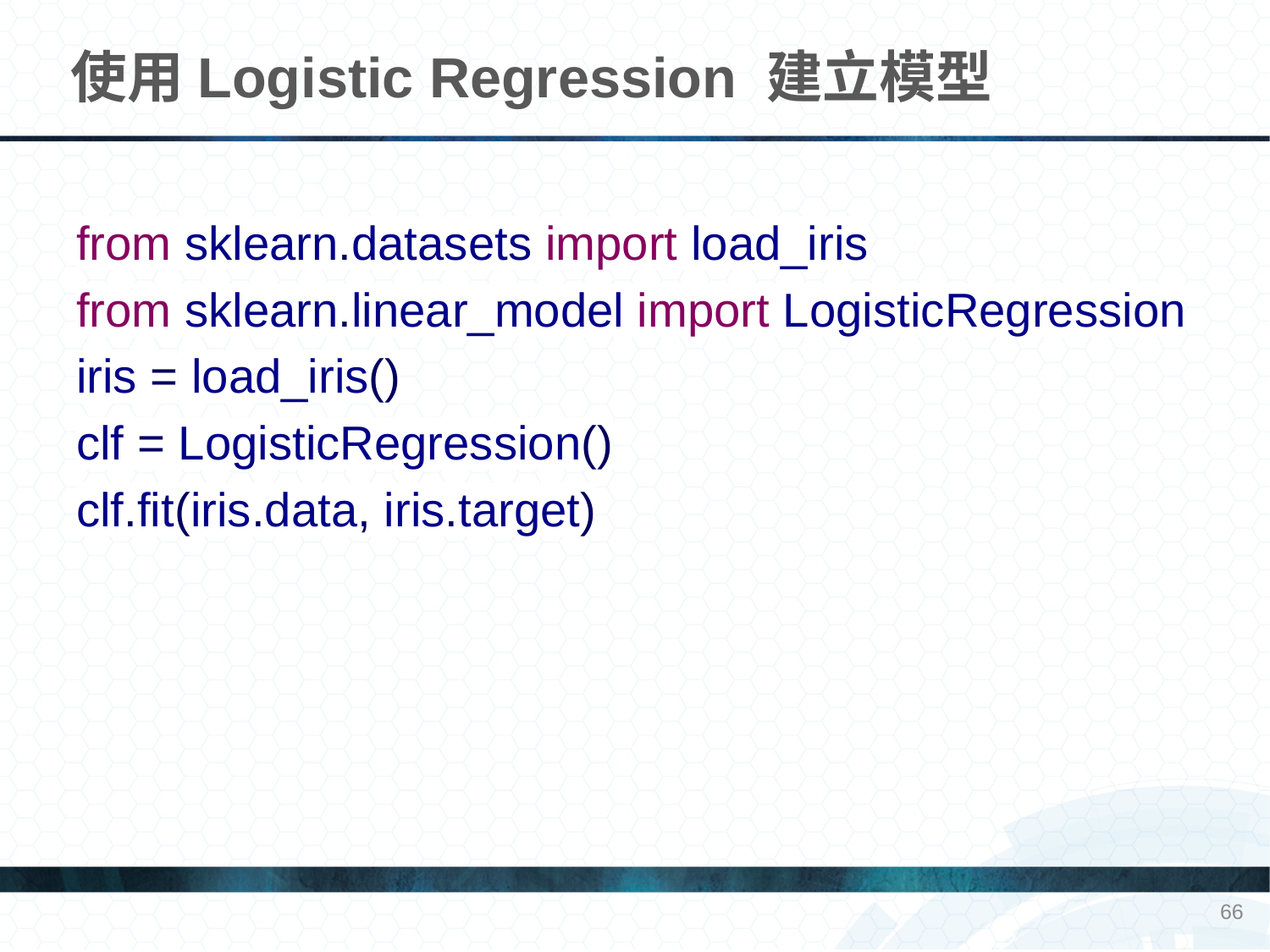

# 使用Logistic Regression 建立模型
from sklearn.datasets import load_iris
from sklearn.linear_model import LogisticRegression
iris = load_iris()
clf = LogisticRegression()
clf.fit(iris.data, iris.target)
66